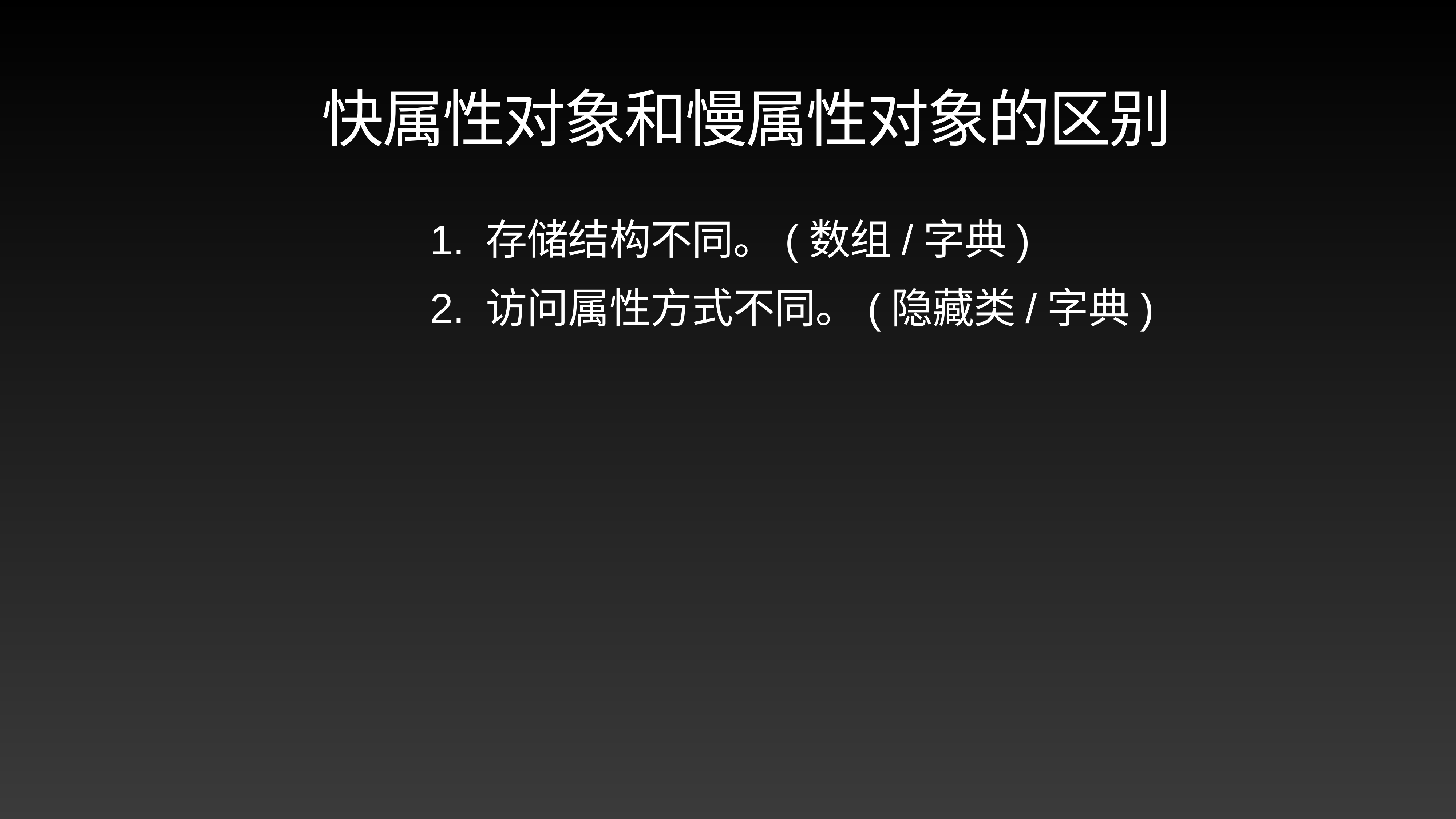

# 快属性对象和慢属性对象的区别
1. 存储结构不同。(数组/字典)
2. 访问属性方式不同。(隐藏类/字典)